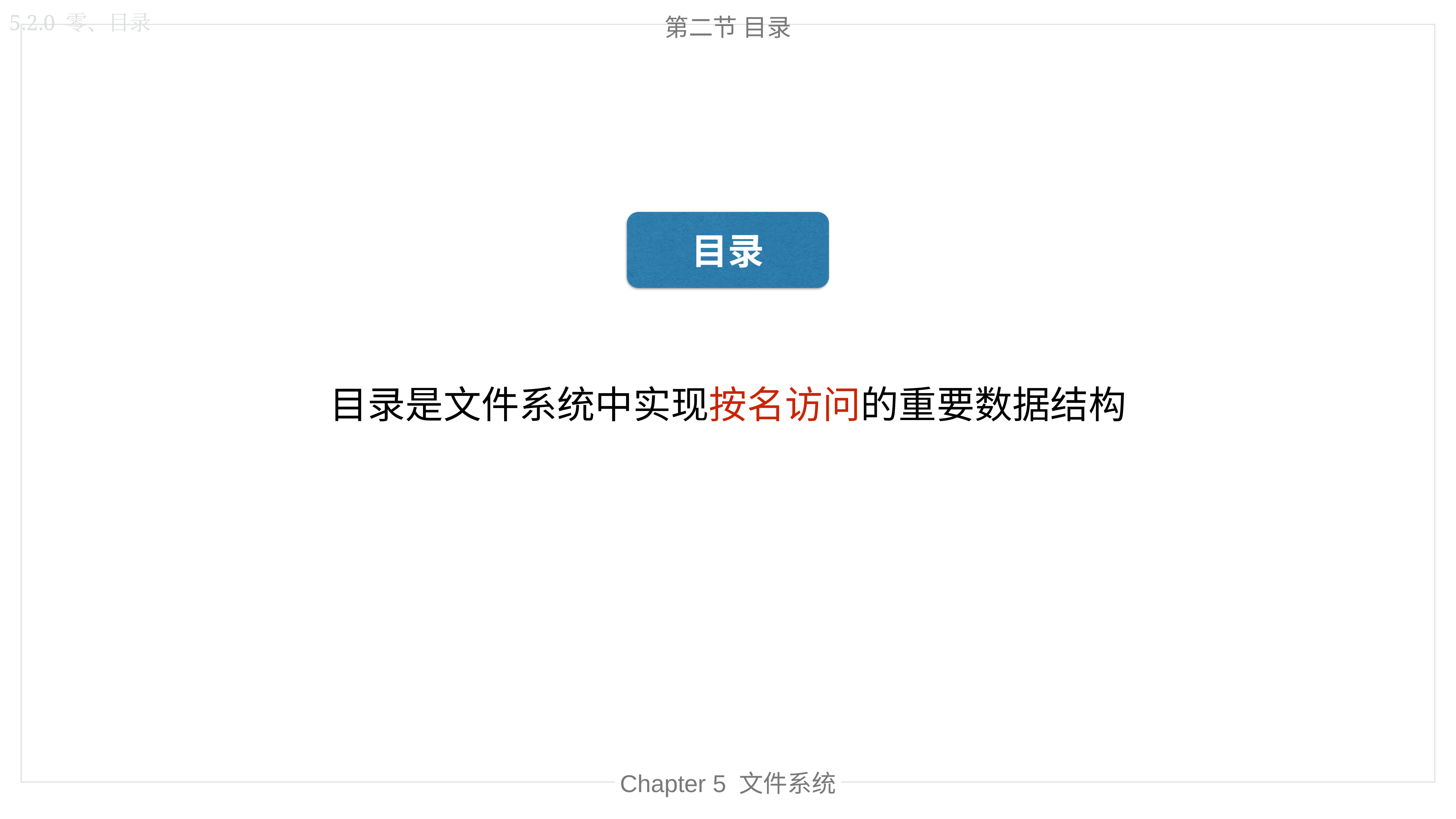

5.2.0 零、目录
第二节 目录

目录
目录是文件系统中实现按名访问的重要数据结构
Chapter 处理器管理
Chapter 5 文件管理
Chapter 5 文件系统